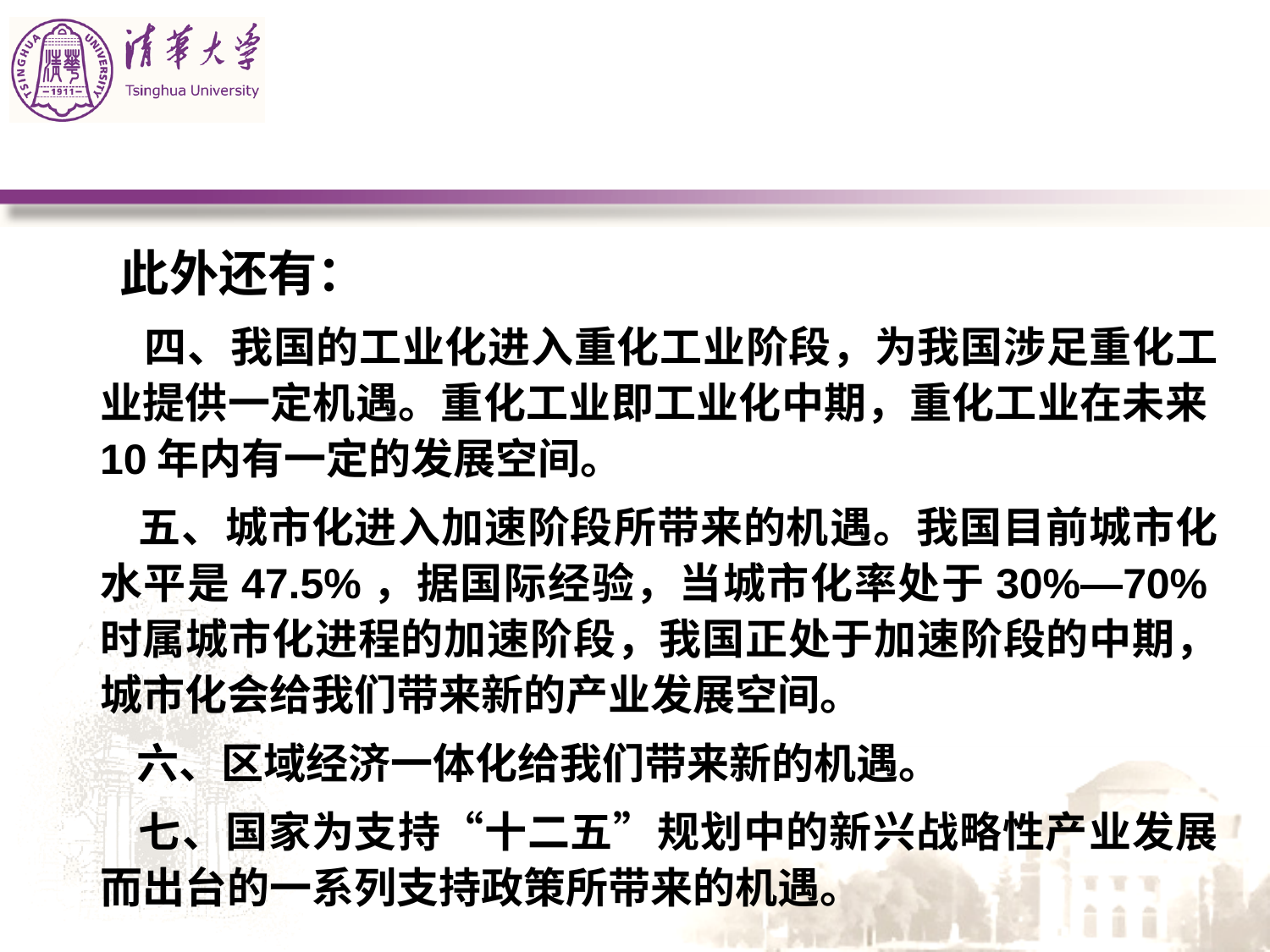

#
　 此外还有：
        四、我国的工业化进入重化工业阶段，为我国涉足重化工业提供一定机遇。重化工业即工业化中期，重化工业在未来10年内有一定的发展空间。
　　五、城市化进入加速阶段所带来的机遇。我国目前城市化水平是47.5%，据国际经验，当城市化率处于30%—70%时属城市化进程的加速阶段，我国正处于加速阶段的中期，城市化会给我们带来新的产业发展空间。
　　六、区域经济一体化给我们带来新的机遇。
　　七、国家为支持“十二五”规划中的新兴战略性产业发展而出台的一系列支持政策所带来的机遇。